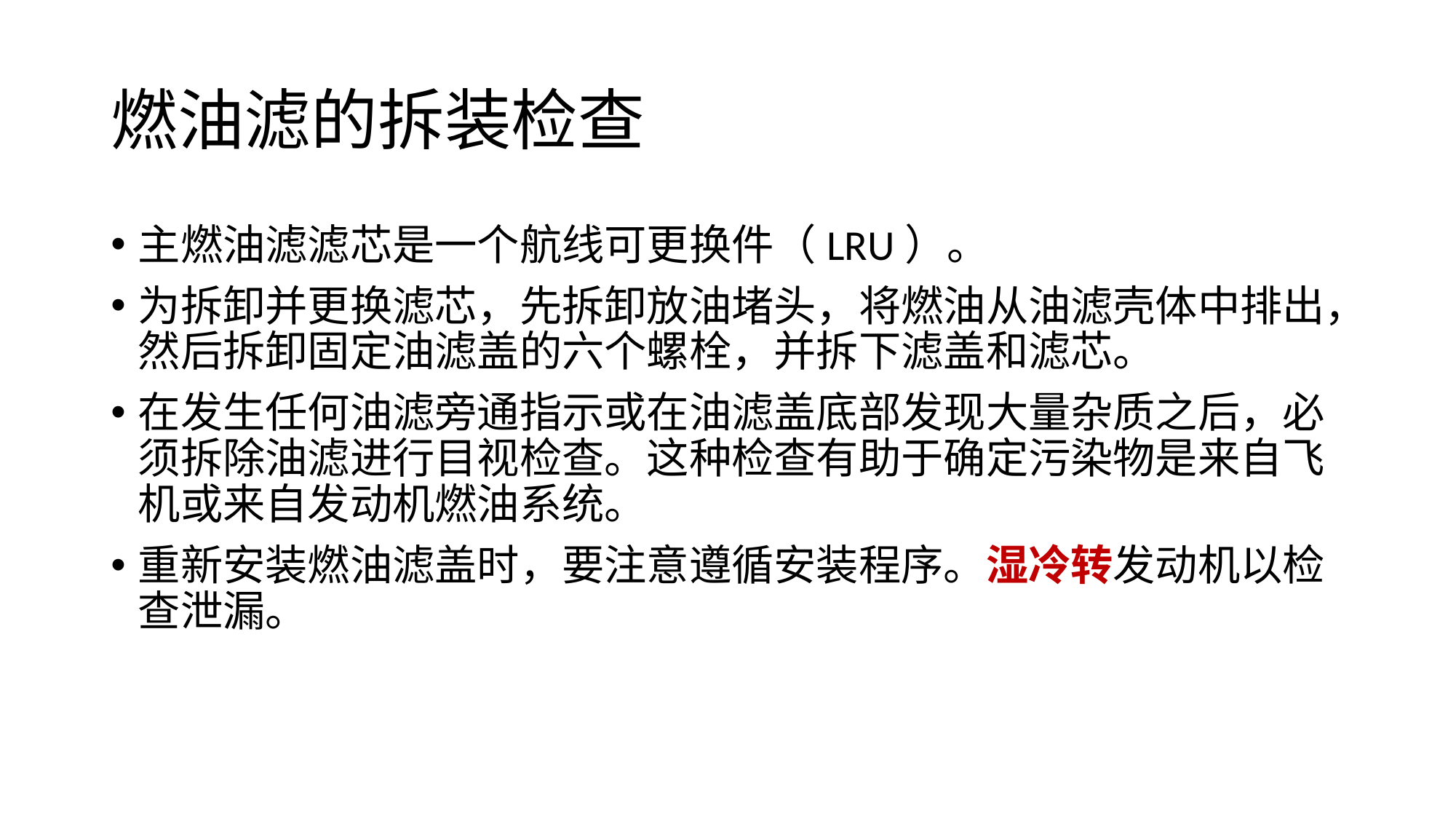

# 燃油滤的拆装检查
主燃油滤滤芯是一个航线可更换件（LRU）。
为拆卸并更换滤芯，先拆卸放油堵头，将燃油从油滤壳体中排出，然后拆卸固定油滤盖的六个螺栓，并拆下滤盖和滤芯。
在发生任何油滤旁通指示或在油滤盖底部发现大量杂质之后，必须拆除油滤进行目视检查。这种检查有助于确定污染物是来自飞机或来自发动机燃油系统。
重新安装燃油滤盖时，要注意遵循安装程序。湿冷转发动机以检查泄漏。